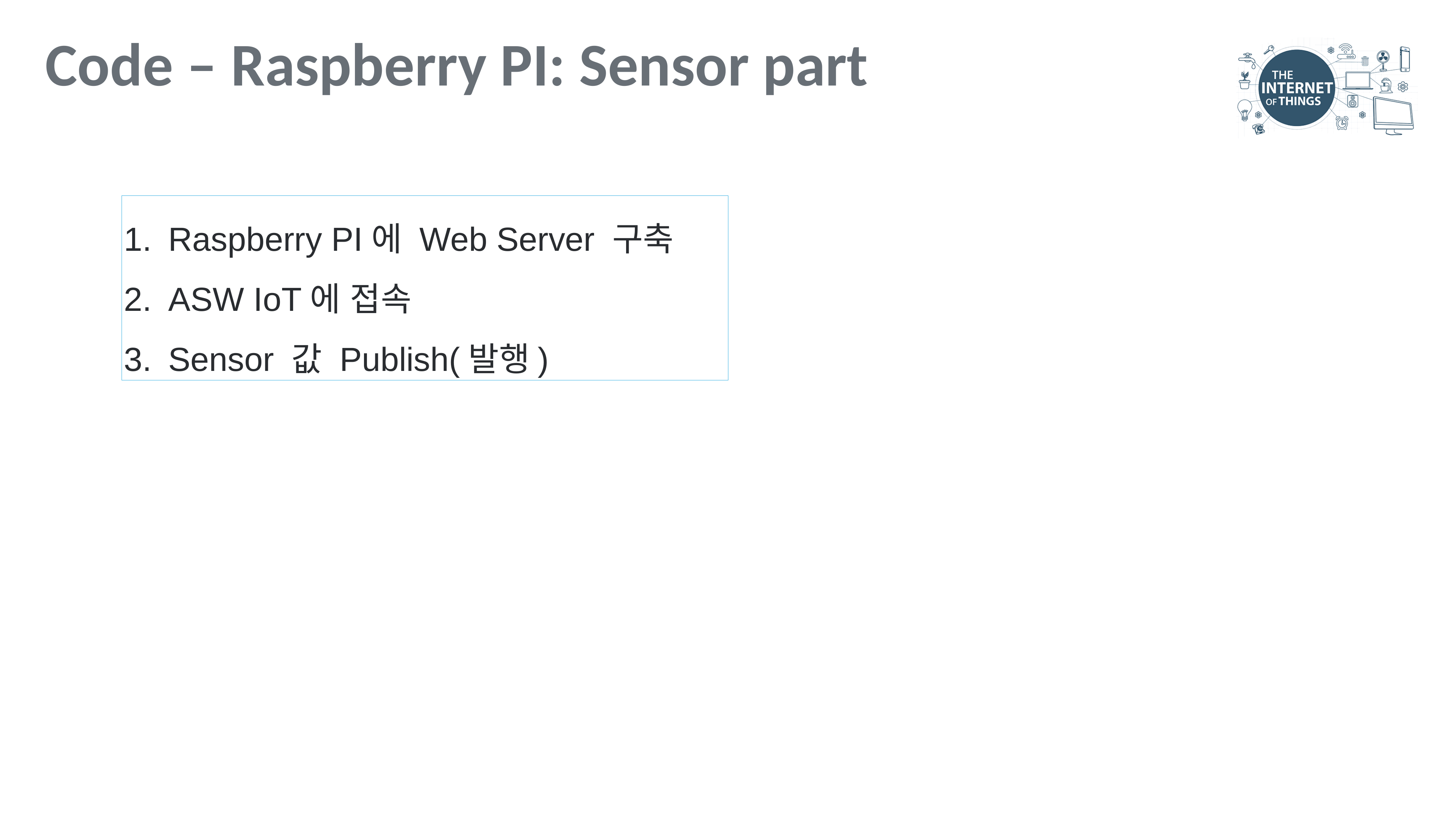

Code – Raspberry PI: Sensor part
Raspberry PI에 Web Server 구축
ASW IoT에 접속
Sensor 값 Publish(발행)